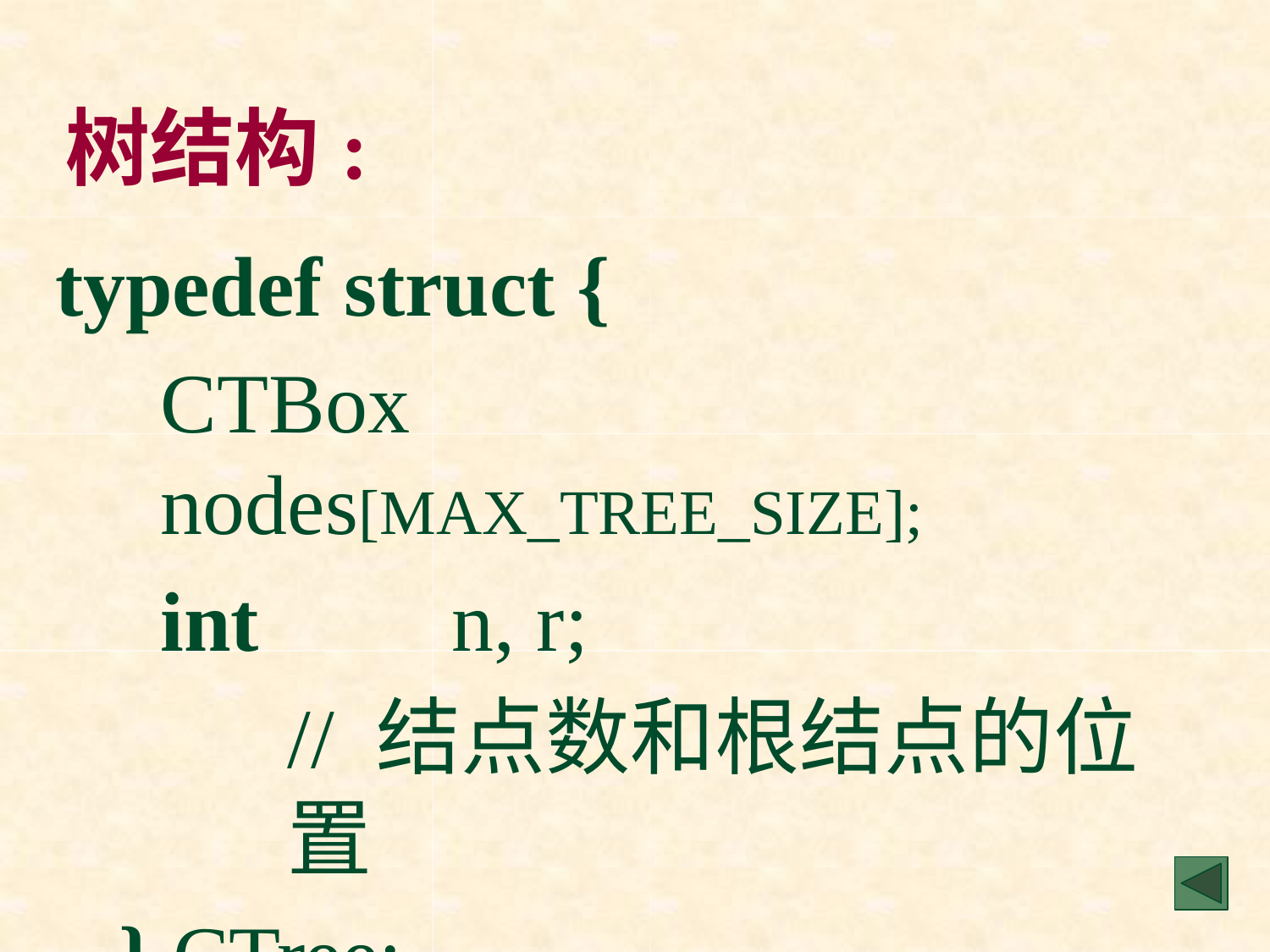

树结构:
typedef struct {
CTBox	nodes[MAX_TREE_SIZE];
int	n,	r;
// 结点数和根结点的位置
} CTree;